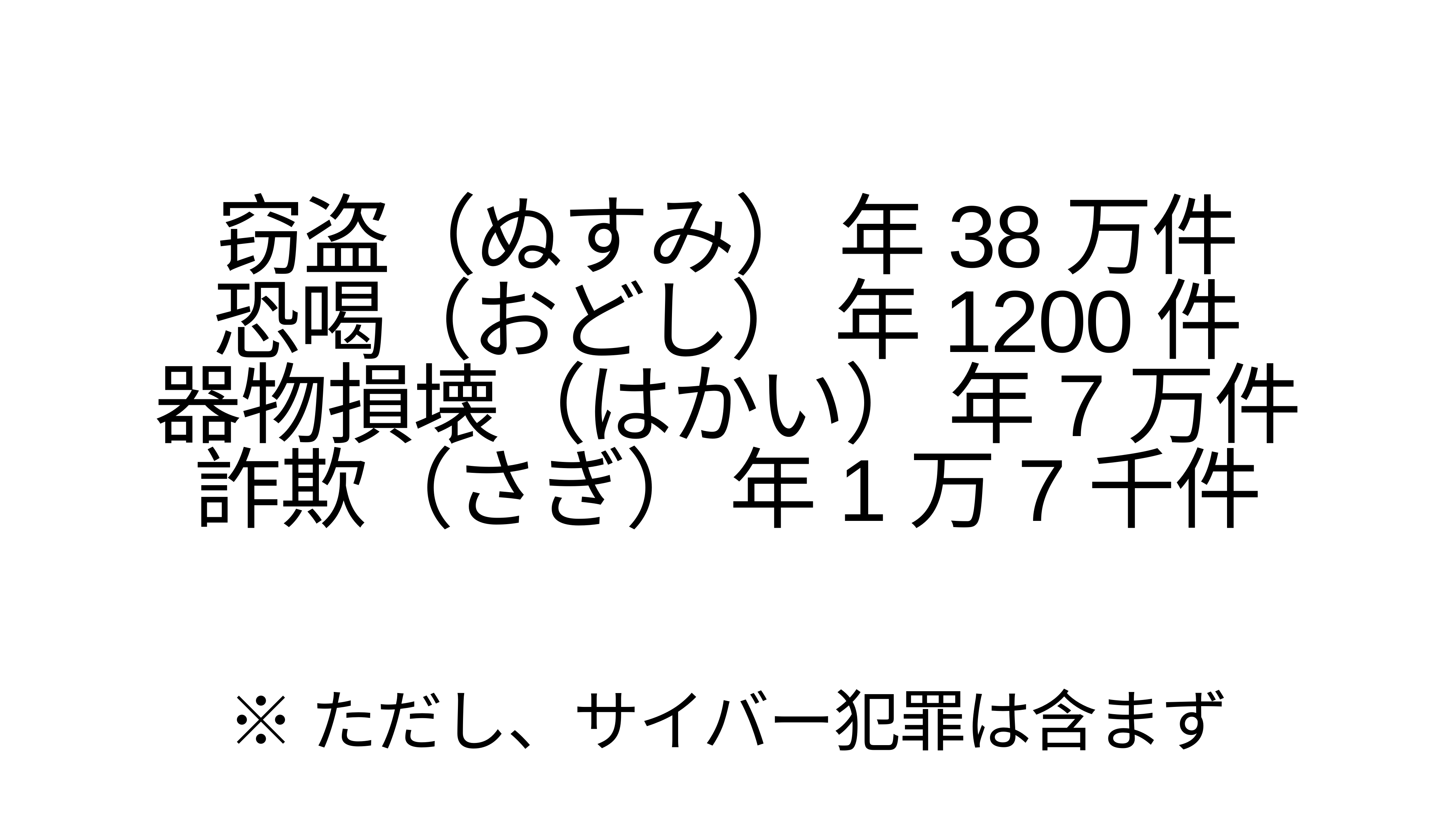

# 窃盗（ぬすみ） 年38万件
恐喝（おどし） 年1200件
器物損壊（はかい） 年7万件
詐欺（さぎ） 年1万7千件
※ただし、サイバー犯罪は含まず